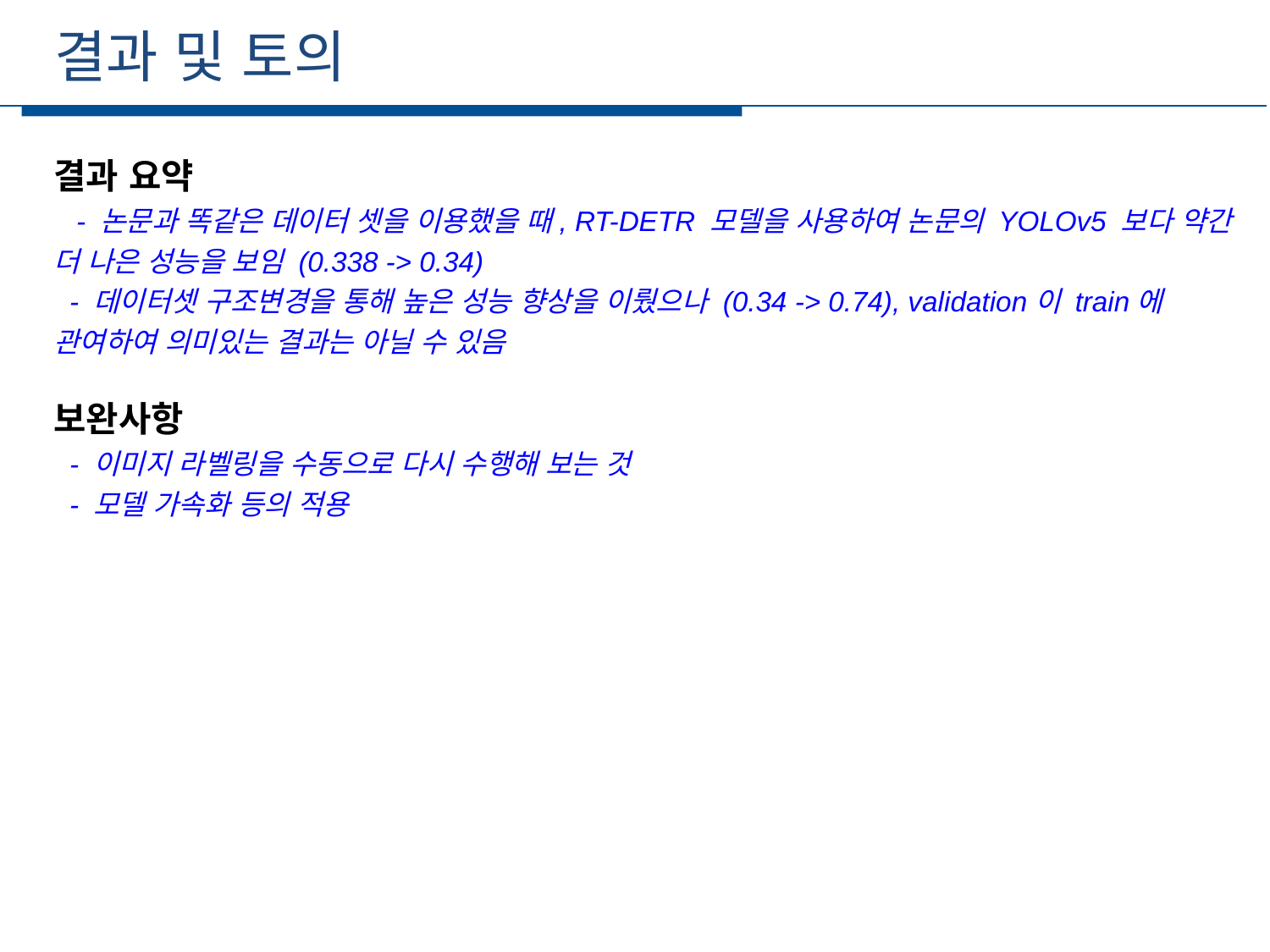

결과 및 토의
세부일정

결과 요약
  - 논문과 똑같은 데이터 셋을 이용했을 때, RT-DETR 모델을 사용하여 논문의 YOLOv5 보다 약간 더 나은 성능을 보임 (0.338 -> 0.34)
  - 데이터셋 구조변경을 통해 높은 성능 향상을 이뤘으나 (0.34 -> 0.74), validation이 train에 관여하여 의미있는 결과는 아닐 수 있음

보완사항
  - 이미지 라벨링을 수동으로 다시 수행해 보는 것
  - 모델 가속화 등의 적용